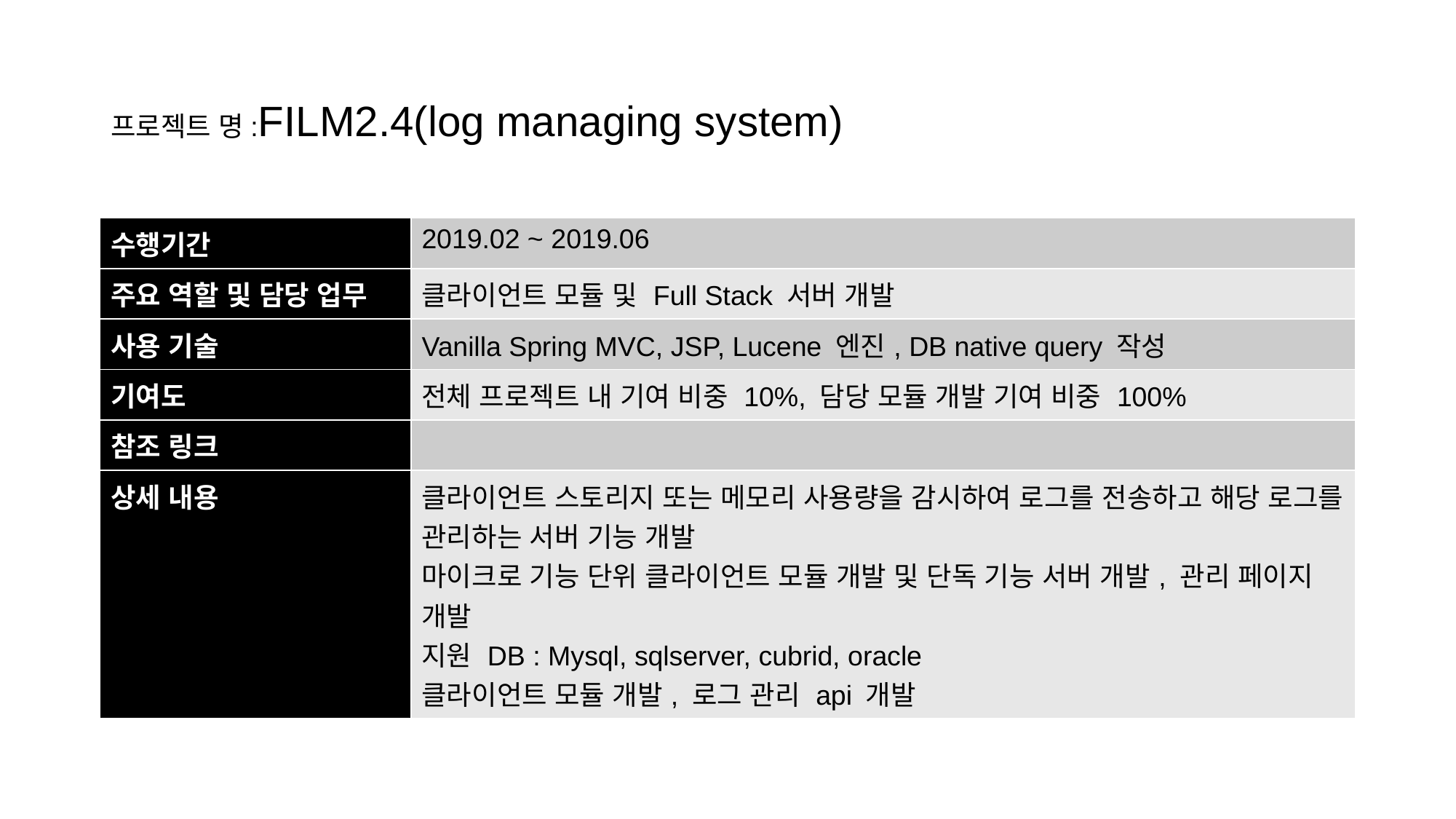

# 프로젝트 명:FILM2.4(log managing system)
| 수행기간 | 2019.02 ~ 2019.06 |
| --- | --- |
| 주요 역할 및 담당 업무 | 클라이언트 모듈 및 Full Stack 서버 개발 |
| 사용 기술 | Vanilla Spring MVC, JSP, Lucene 엔진, DB native query 작성 |
| 기여도 | 전체 프로젝트 내 기여 비중 10%, 담당 모듈 개발 기여 비중 100% |
| 참조 링크 |  |
| 상세 내용 | 클라이언트 스토리지 또는 메모리 사용량을 감시하여 로그를 전송하고 해당 로그를 관리하는 서버 기능 개발  마이크로 기능 단위 클라이언트 모듈 개발 및 단독 기능 서버 개발, 관리 페이지 개발  지원 DB : Mysql, sqlserver, cubrid, oracle 클라이언트 모듈 개발, 로그 관리 api 개발 |